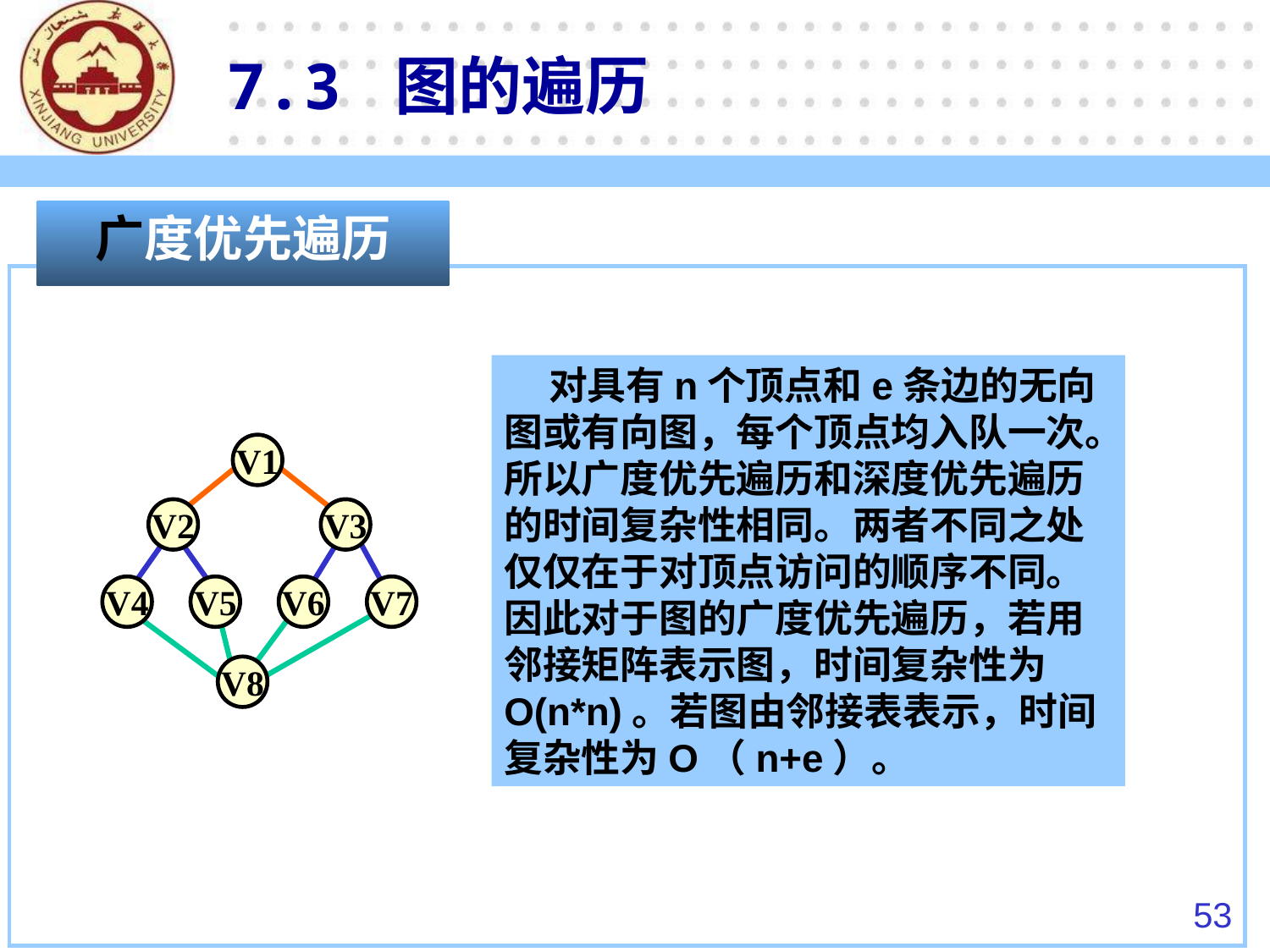

7.3 图的遍历
广度优先遍历

    对具有n个顶点和e条边的无向图或有向图，每个顶点均入队一次。所以广度优先遍历和深度优先遍历的时间复杂性相同。两者不同之处仅仅在于对顶点访问的顺序不同。因此对于图的广度优先遍历，若用邻接矩阵表示图，时间复杂性为O(n*n)。若图由邻接表表示，时间复杂性为O（n+e）。

V1

V2
V3

V4
V5
V6
V7

V8
53